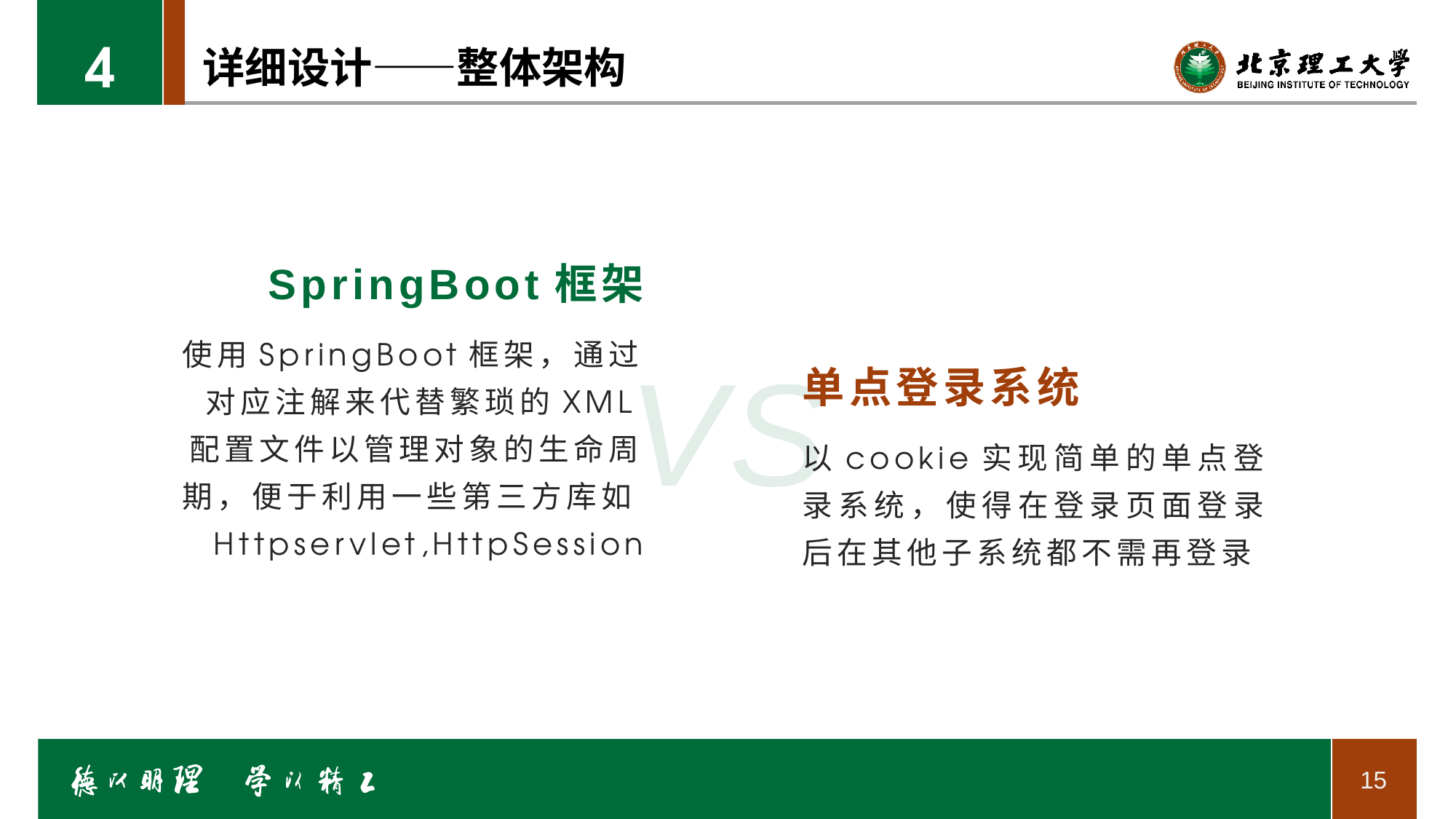

4
# 详细设计——整体架构

SpringBoot框架

VS
使用SpringBoot框架，通过对应注解来代替繁琐的XML配置文件以管理对象的生命周期，便于利用一些第三方库如Httpservlet,HttpSession
单点登录系统
以cookie实现简单的单点登录系统，使得在登录页面登录后在其他子系统都不需再登录